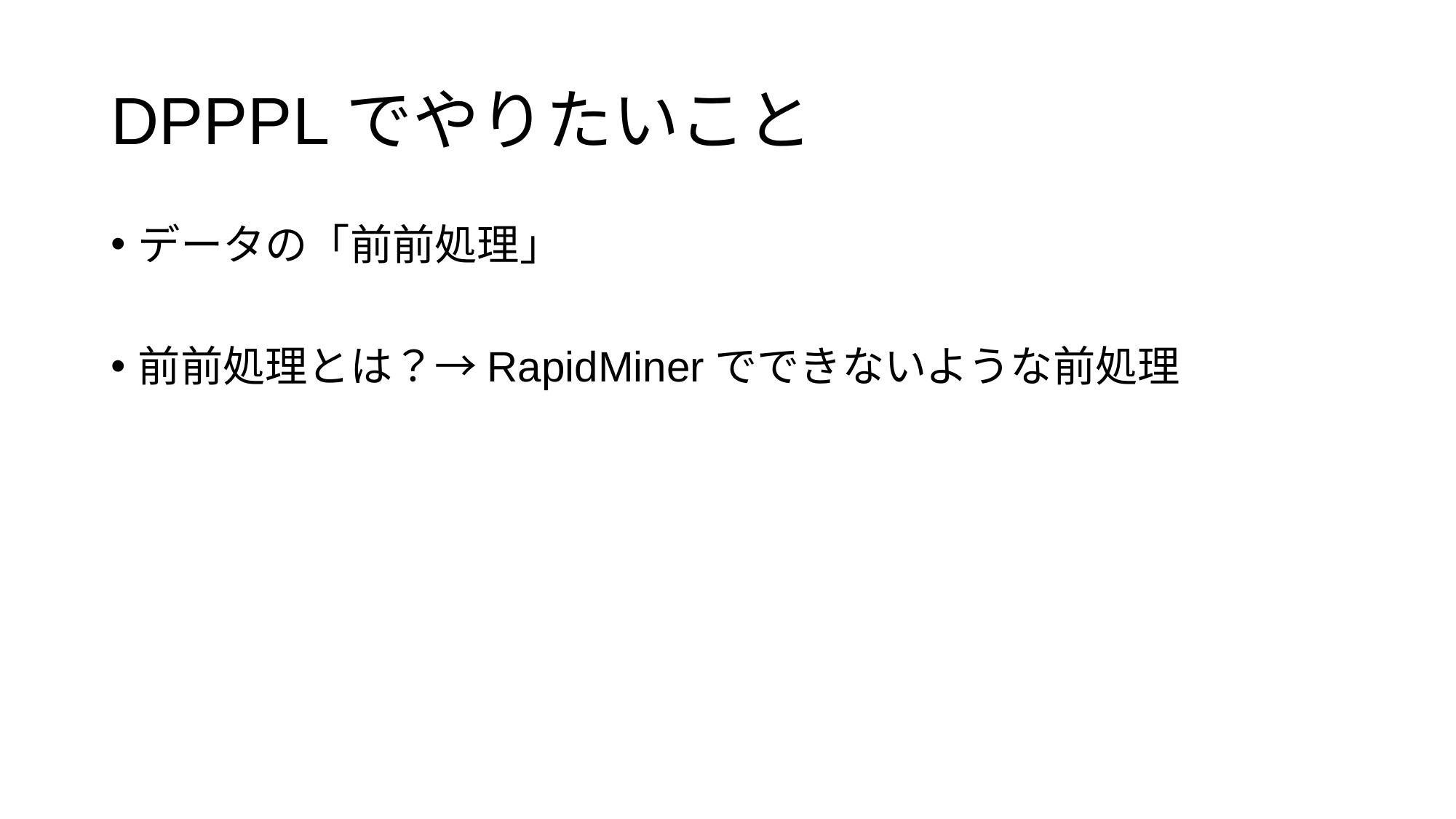

# DPPPLでやりたいこと
データの「前前処理」

前前処理とは？→RapidMinerでできないような前処理